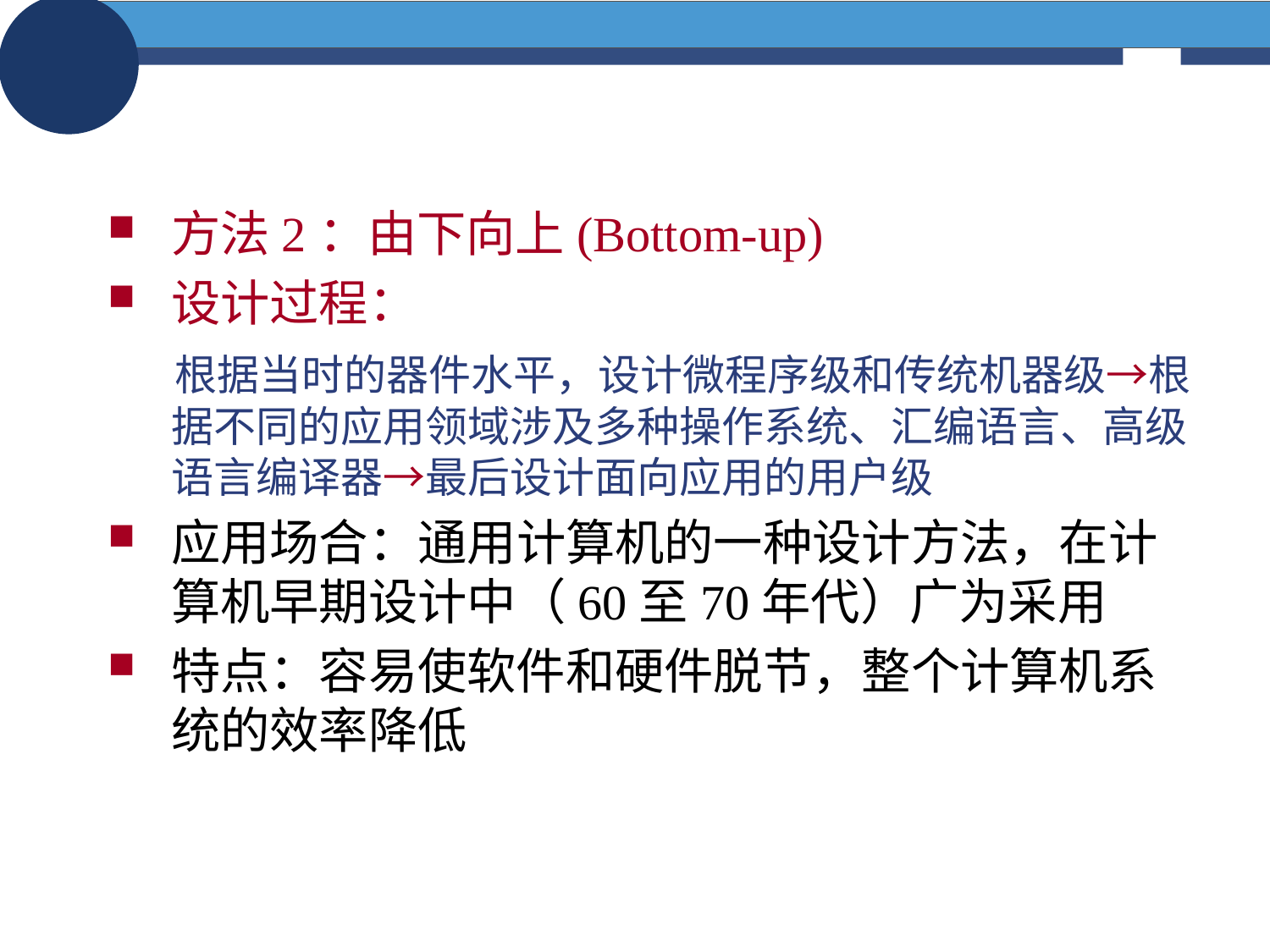

方法2：由下向上(Bottom-up)
设计过程：
     根据当时的器件水平，设计微程序级和传统机器级→根据不同的应用领域涉及多种操作系统、汇编语言、高级语言编译器→最后设计面向应用的用户级
应用场合：通用计算机的一种设计方法，在计算机早期设计中（60至70年代）广为采用
特点：容易使软件和硬件脱节，整个计算机系统的效率降低